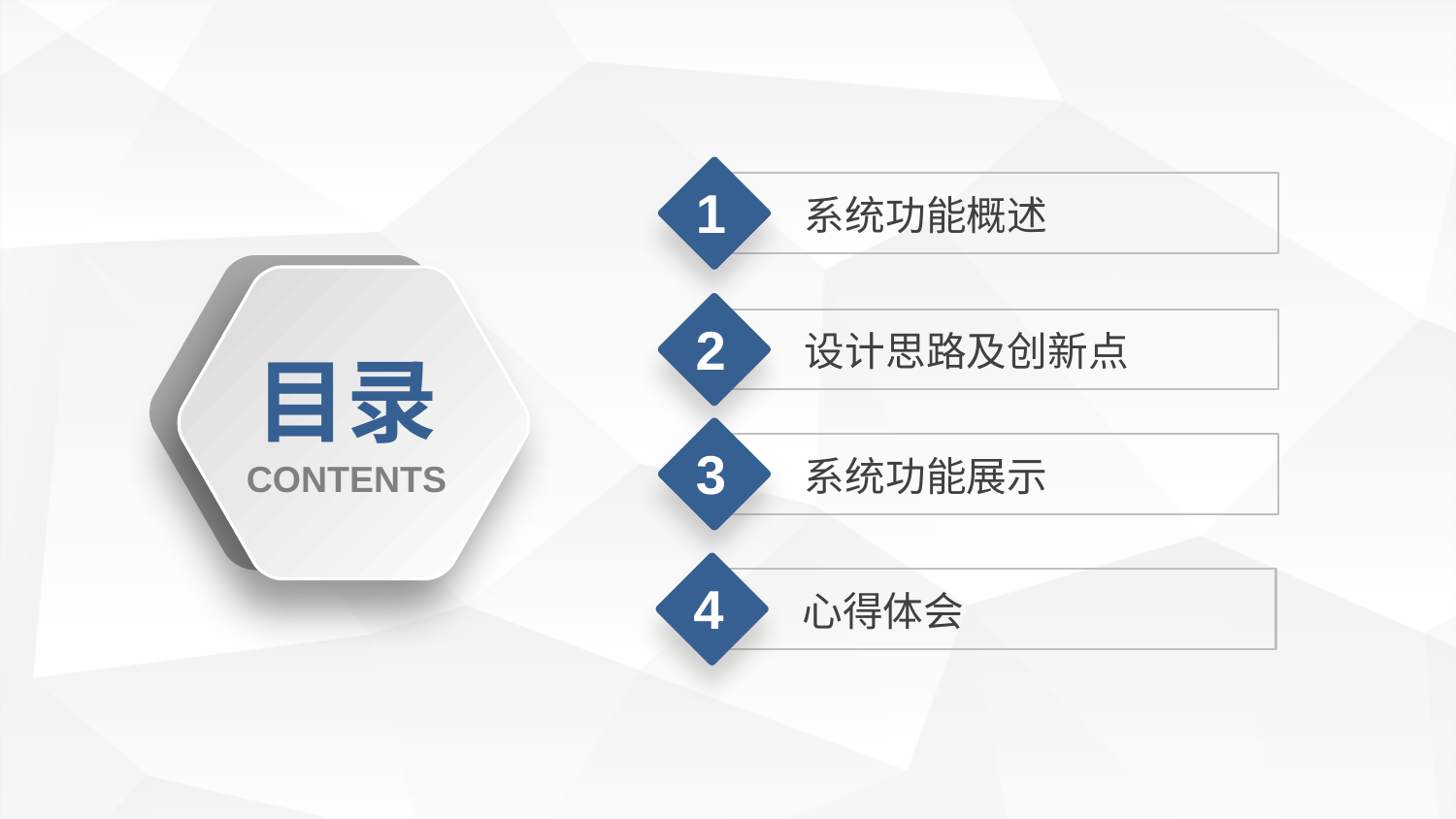

1

系统功能概述

2

设计思路及创新点
目录

3

系统功能展示
CONTENTS

4

心得体会